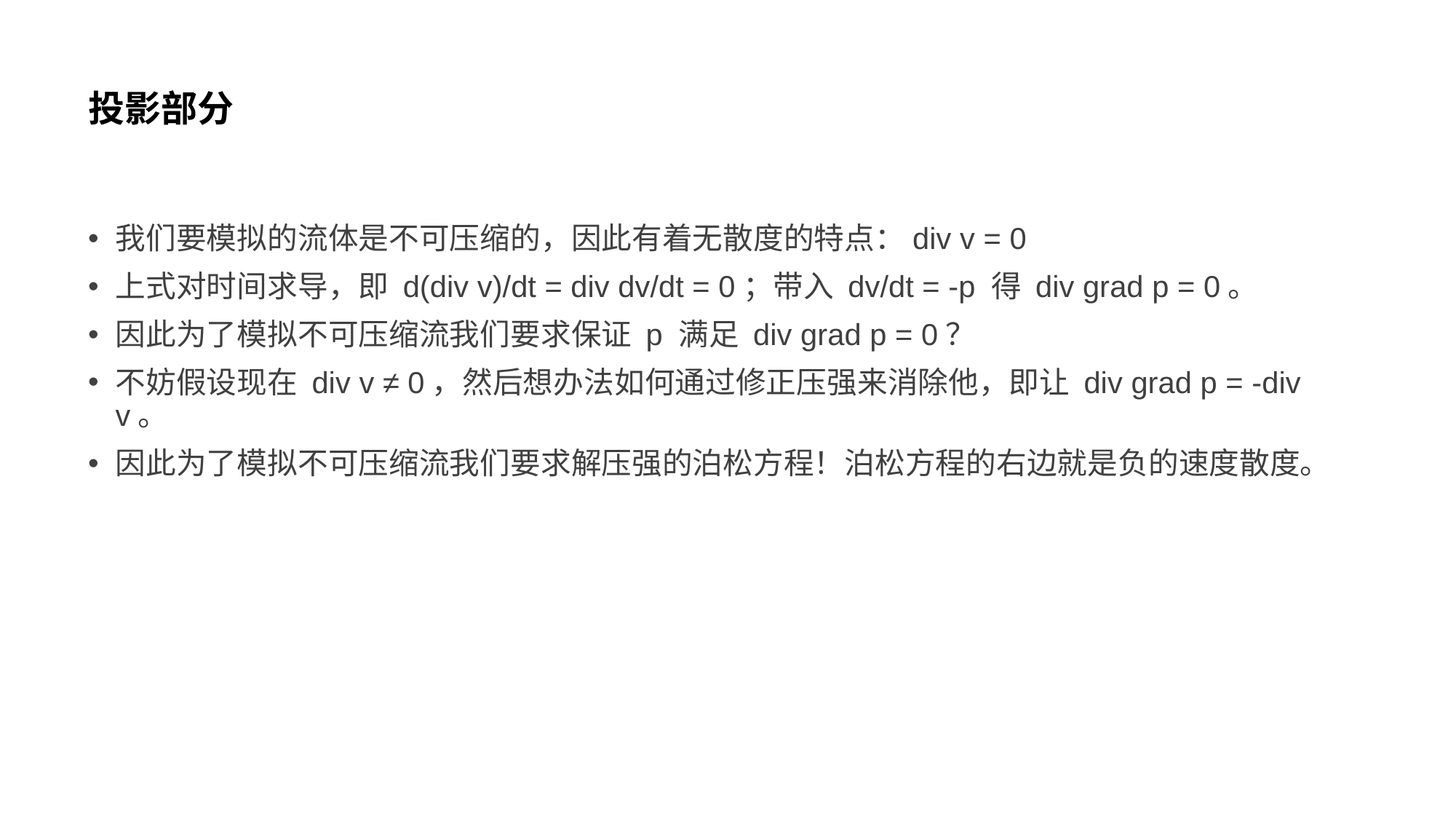

# 投影部分
我们要模拟的流体是不可压缩的，因此有着无散度的特点：div v = 0
上式对时间求导，即 d(div v)/dt = div dv/dt = 0；带入 dv/dt = -p 得 div grad p = 0。
因此为了模拟不可压缩流我们要求保证 p 满足 div grad p = 0？
不妨假设现在 div v ≠ 0，然后想办法如何通过修正压强来消除他，即让 div grad p = -div v。
因此为了模拟不可压缩流我们要求解压强的泊松方程！泊松方程的右边就是负的速度散度。